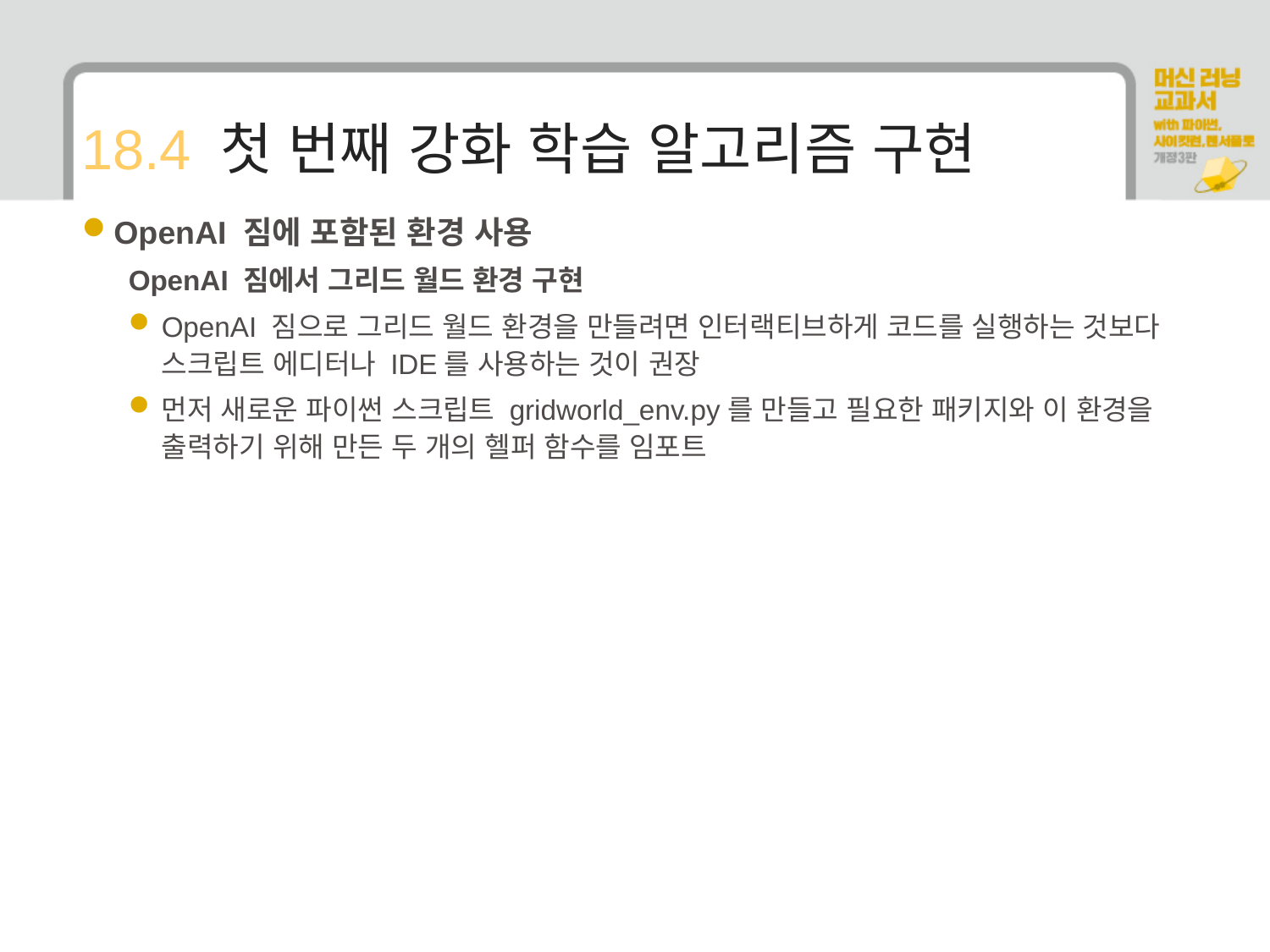

# 18.4 첫 번째 강화 학습 알고리즘 구현
OpenAI 짐에 포함된 환경 사용
OpenAI 짐에서 그리드 월드 환경 구현
OpenAI 짐으로 그리드 월드 환경을 만들려면 인터랙티브하게 코드를 실행하는 것보다 스크립트 에디터나 IDE를 사용하는 것이 권장
먼저 새로운 파이썬 스크립트 gridworld_env.py를 만들고 필요한 패키지와 이 환경을 출력하기 위해 만든 두 개의 헬퍼 함수를 임포트